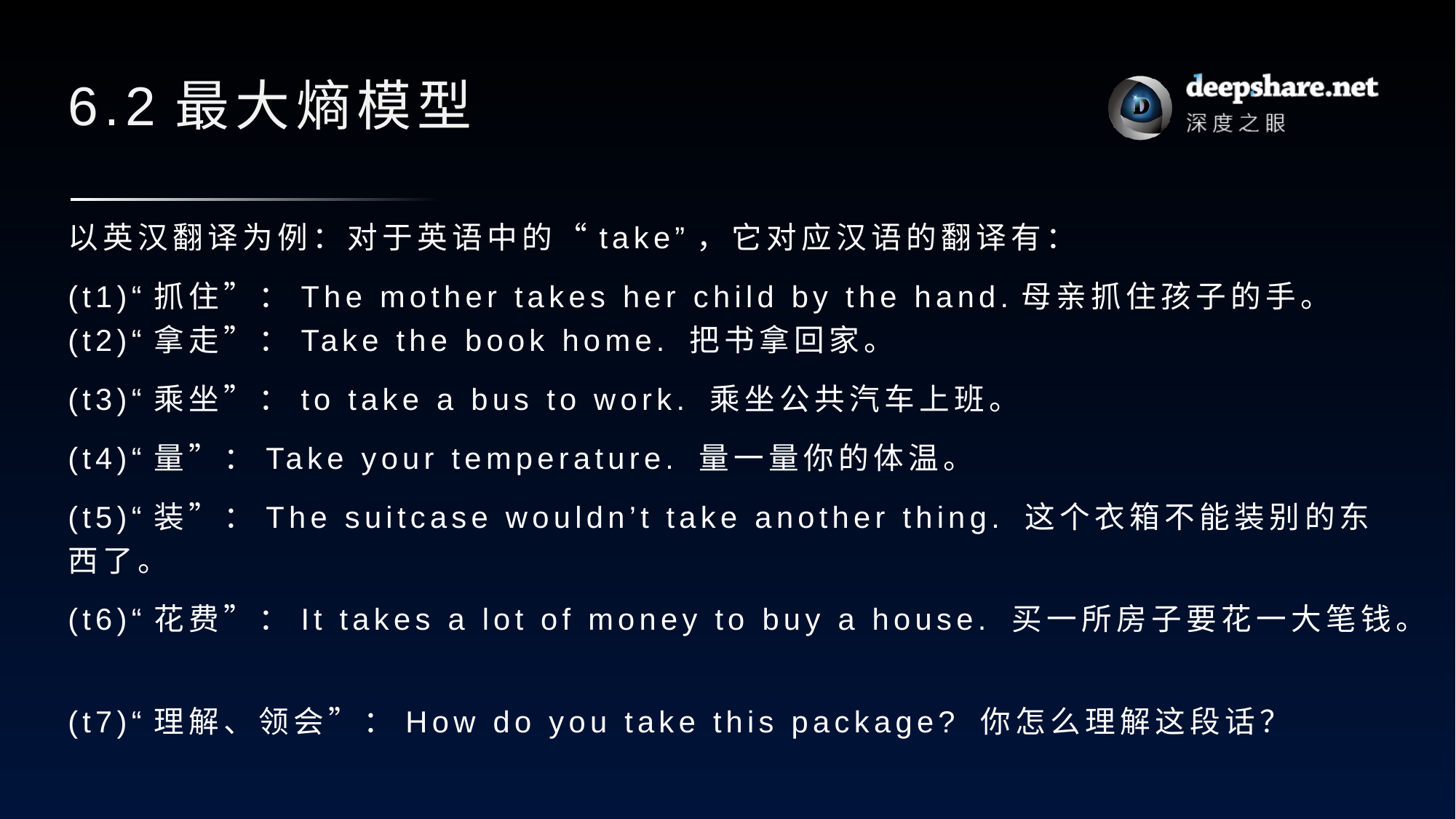

# 6.2最大熵模型
以英汉翻译为例：对于英语中的“take”，它对应汉语的翻译有：
(t1)“抓住”：The mother takes her child by the hand.母亲抓住孩子的手。 (t2)“拿走”：Take the book home. 把书拿回家。
(t3)“乘坐”：to take a bus to work. 乘坐公共汽车上班。
(t4)“量”：Take your temperature. 量一量你的体温。
(t5)“装”：The suitcase wouldn’t take another thing. 这个衣箱不能装别的东西了。
(t6)“花费”：It takes a lot of money to buy a house. 买一所房子要花一大笔钱。
(t7)“理解、领会”：How do you take this package? 你怎么理解这段话？